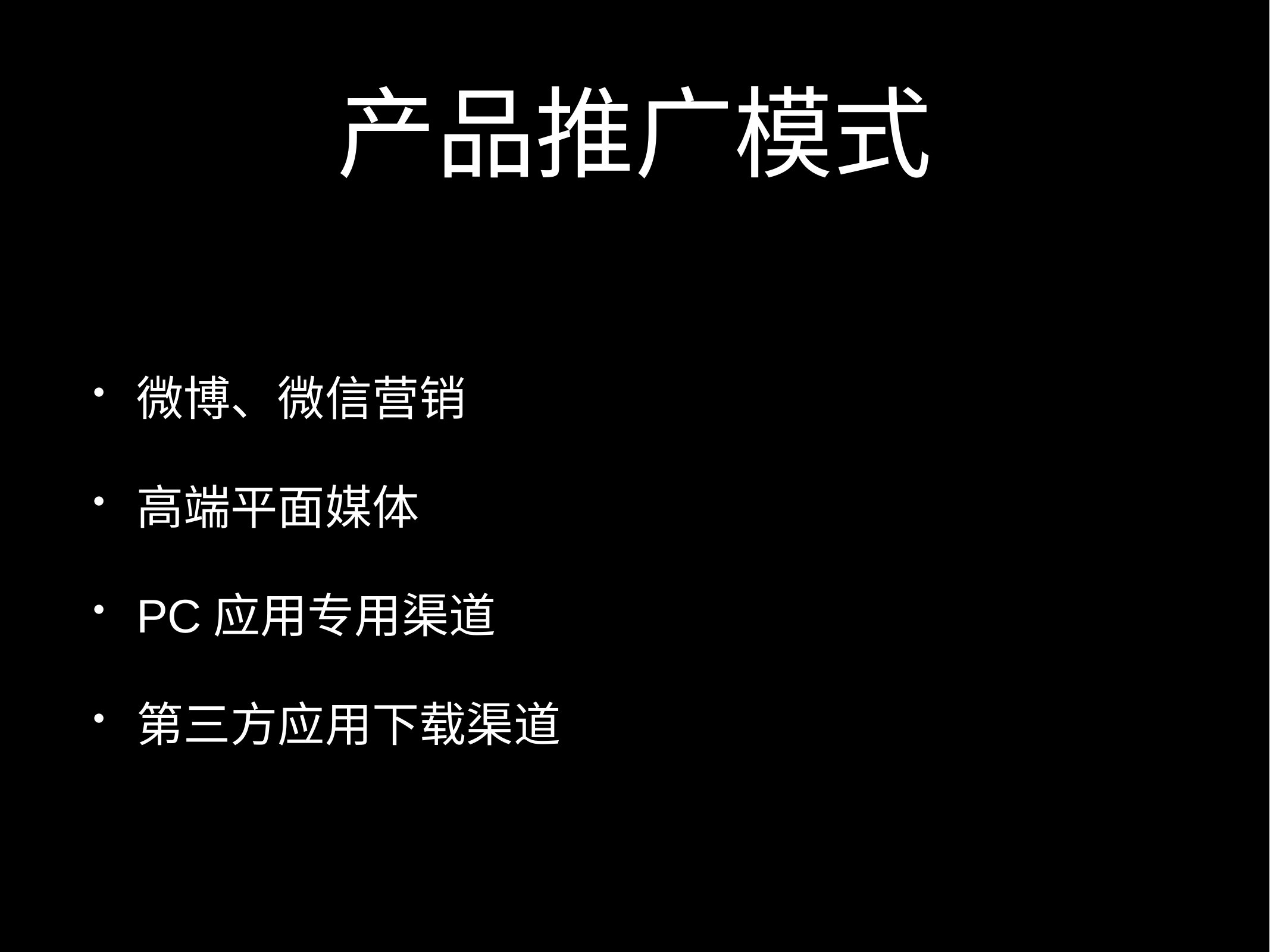

# 产品推广模式
微博、微信营销
高端平面媒体
PC应用专用渠道
第三方应用下载渠道